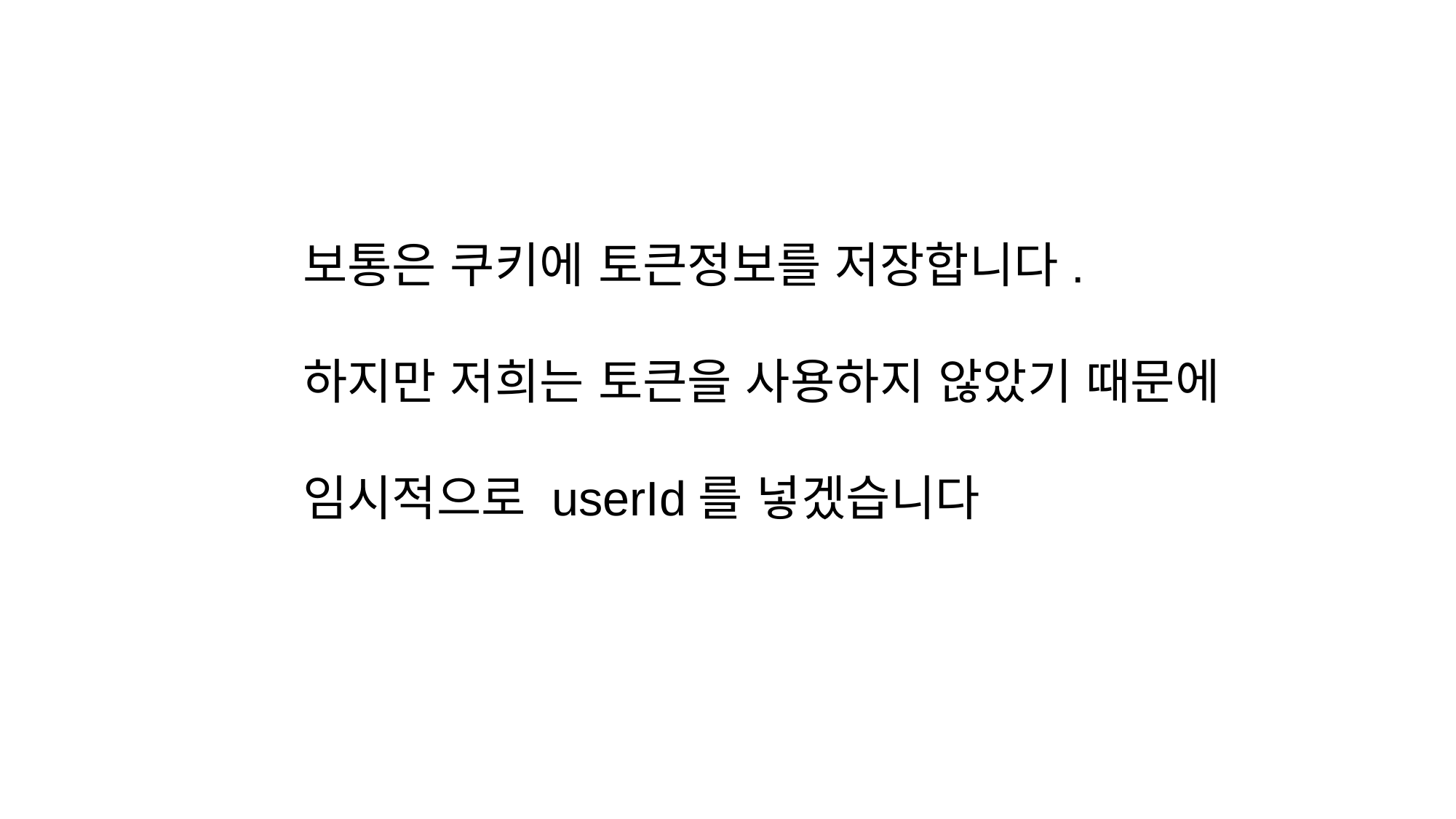

보통은 쿠키에 토큰정보를 저장합니다.

하지만 저희는 토큰을 사용하지 않았기 때문에

임시적으로 userId를 넣겠습니다